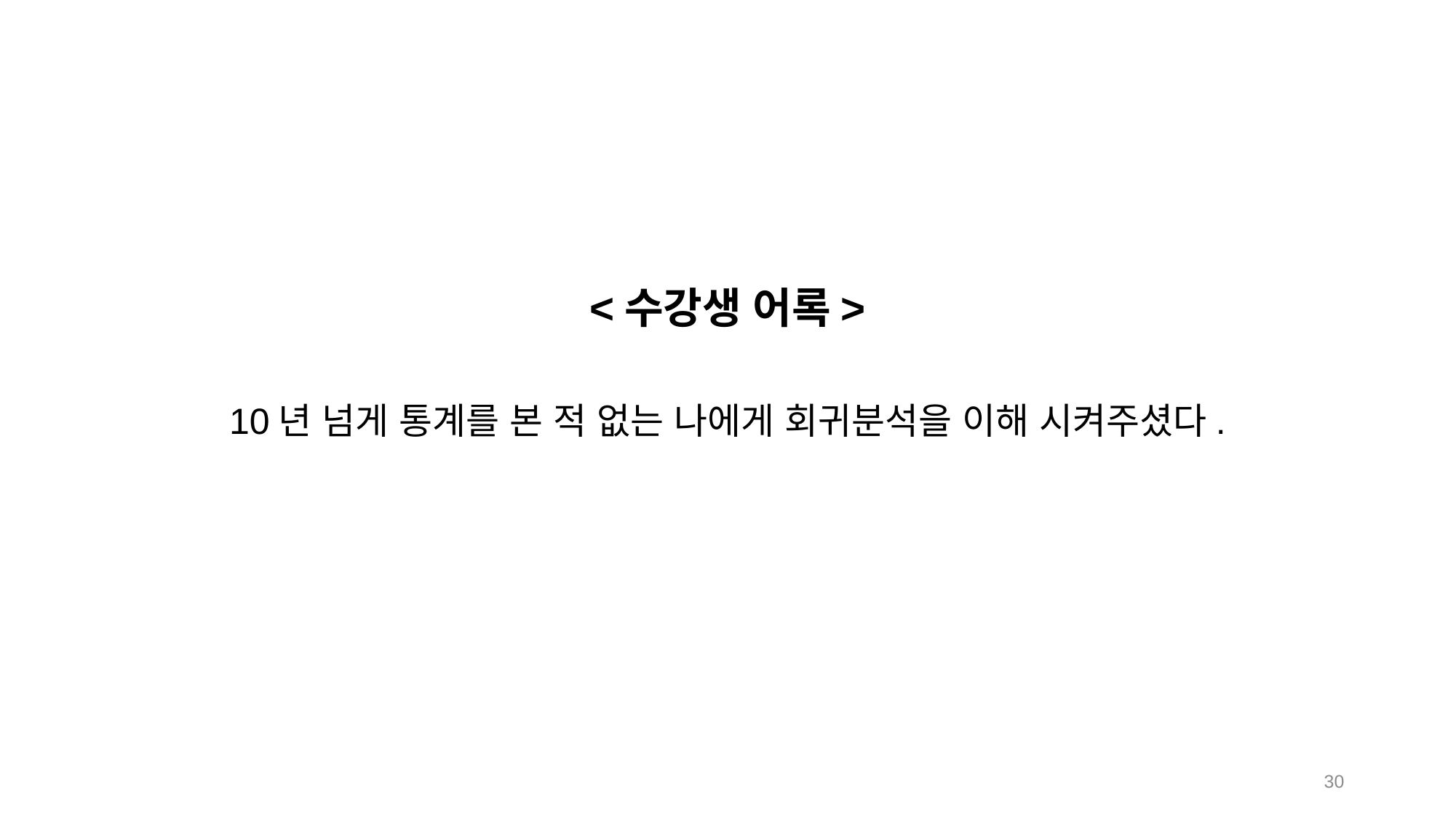

<수강생 어록>
10년 넘게 통계를 본 적 없는 나에게 회귀분석을 이해 시켜주셨다.

30